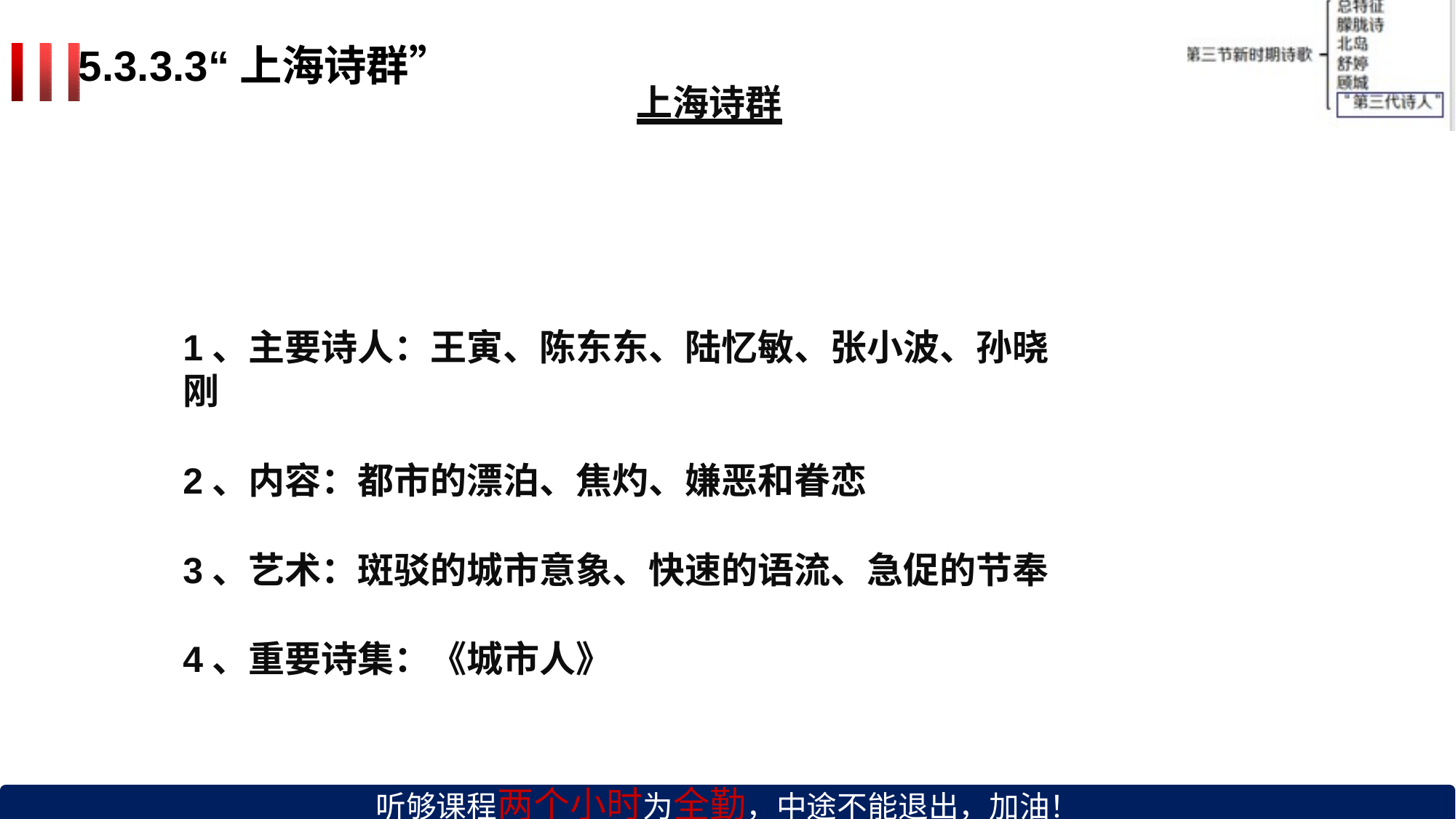

# 5.3.3.3“上海诗群”

上海诗群
1、主要诗人：王寅、陈东东、陆忆敏、张小波、孙晓刚

2、内容：都市的漂泊、焦灼、嫌恶和眷恋

3、艺术：斑驳的城市意象、快速的语流、急促的节奉

4、重要诗集：《城市人》

听够课程两个小时为全勤，中途不能退出，加油！